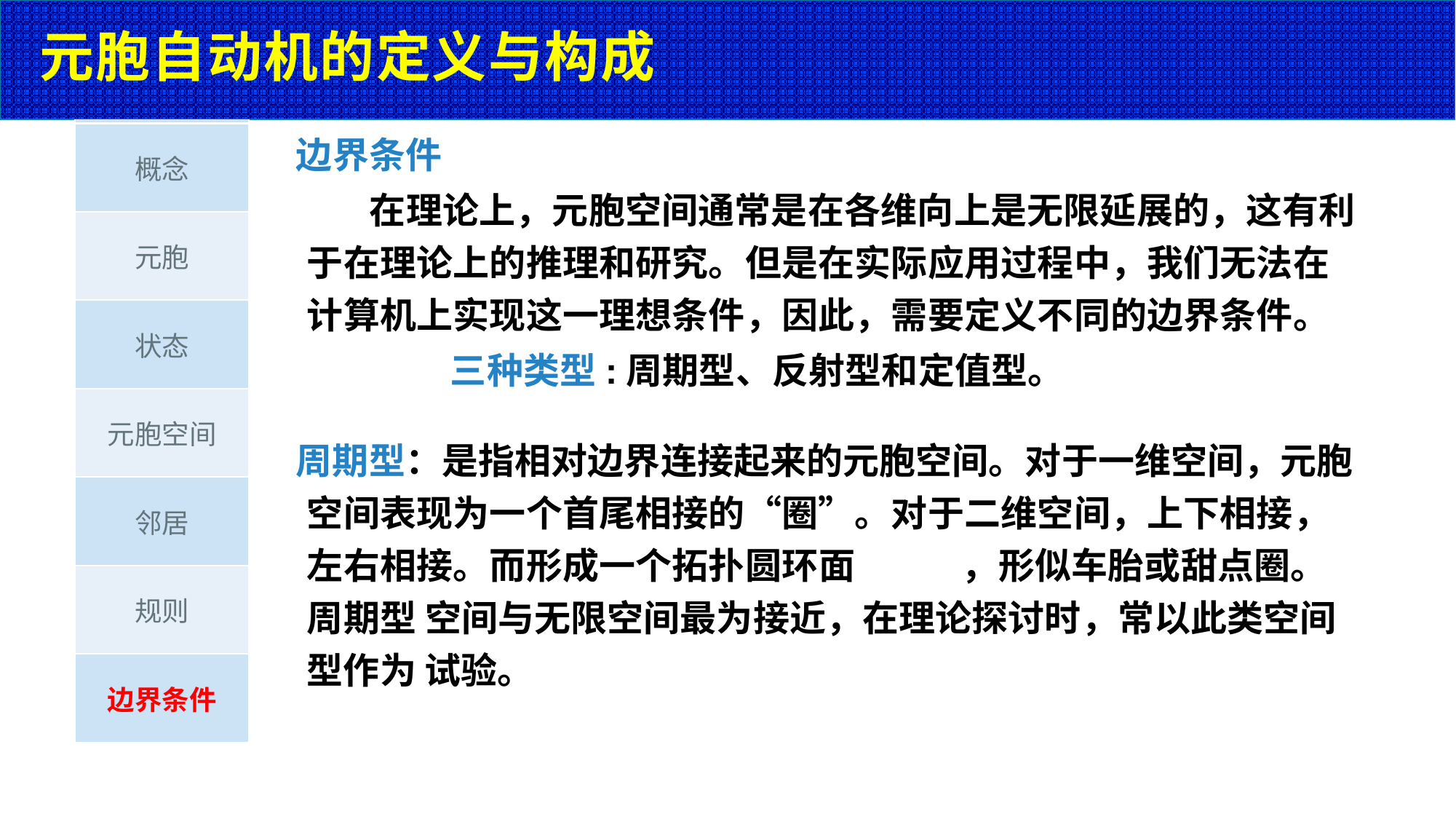

# 元胞自动机的定义与构成
边界条件
在理论上，元胞空间通常是在各维向上是无限延展的，这有利 于在理论上的推理和研究。但是在实际应用过程中，我们无法在 计算机上实现这一理想条件，因此，需要定义不同的边界条件。
三种类型:周期型、反射型和定值型。

周期型：是指相对边界连接起来的元胞空间。对于一维空间，元胞 空间表现为一个首尾相接的“圈”。对于二维空间，上下相接，  左右相接。而形成一个拓扑圆环面	，形似车胎或甜点圈。周期型 空间与无限空间最为接近，在理论探讨时，常以此类空间型作为 试验。
| 概念 |
| --- |
| 元胞 |
| 状态 |
| 元胞空间 |
| 邻居 |
| 规则 |
| 边界条件 |